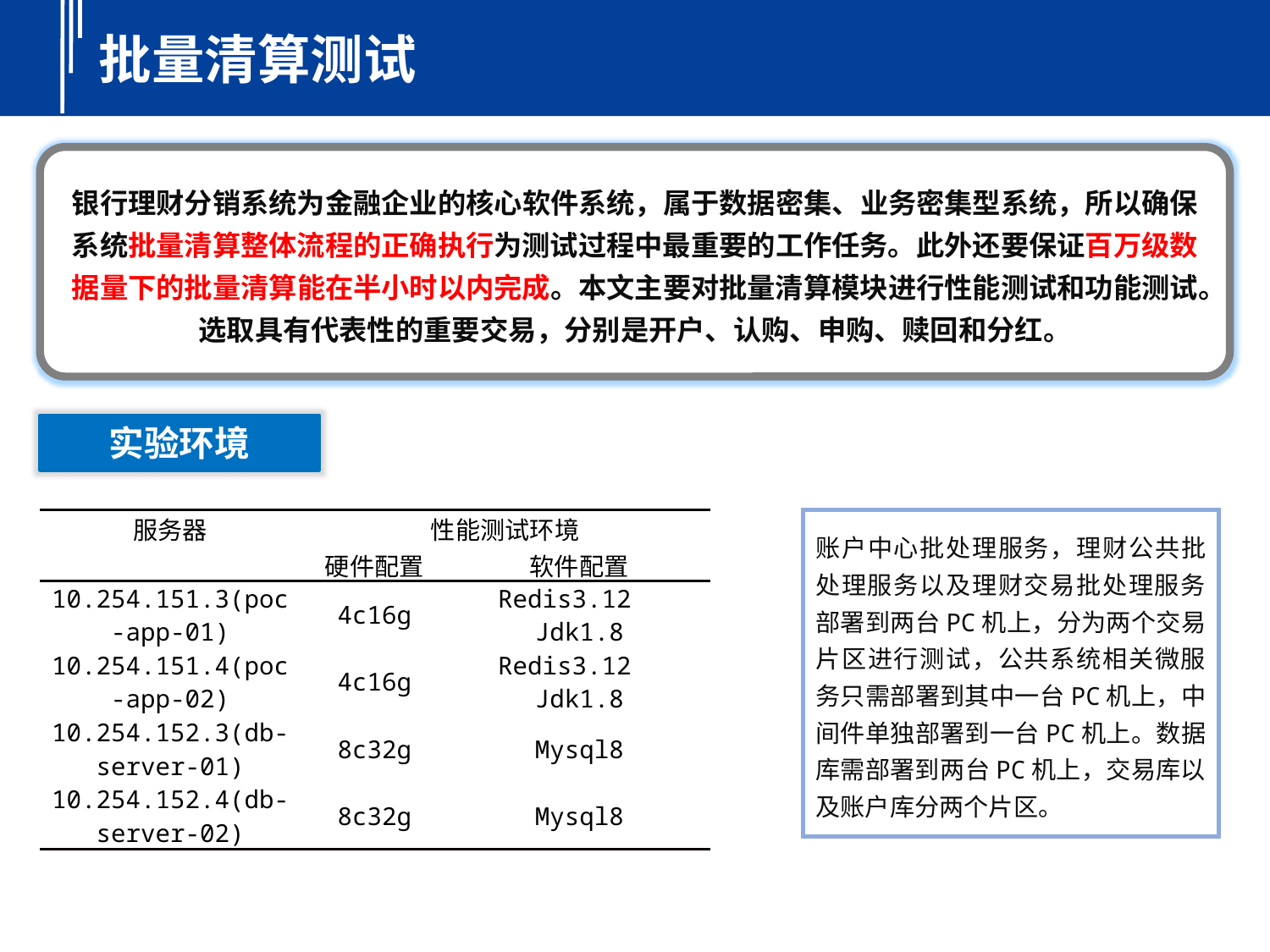

批量清算测试
银行理财分销系统为金融企业的核心软件系统，属于数据密集、业务密集型系统，所以确保系统批量清算整体流程的正确执行为测试过程中最重要的工作任务。此外还要保证百万级数据量下的批量清算能在半小时以内完成。本文主要对批量清算模块进行性能测试和功能测试。选取具有代表性的重要交易，分别是开户、认购、申购、赎回和分红。
实验环境
| 服务器 | 性能测试环境 |  |
| --- | --- | --- |
|  | 硬件配置 | 软件配置 |
| 10.254.151.3(poc-app-01) | 4c16g | Redis3.12 Jdk1.8 |
| 10.254.151.4(poc-app-02) | 4c16g | Redis3.12 Jdk1.8 |
| 10.254.152.3(db-server-01) | 8c32g | Mysql8 |
| 10.254.152.4(db-server-02) | 8c32g | Mysql8 |
账户中心批处理服务，理财公共批处理服务以及理财交易批处理服务部署到两台PC机上，分为两个交易片区进行测试，公共系统相关微服务只需部署到其中一台PC机上，中间件单独部署到一台PC机上。数据库需部署到两台PC机上，交易库以及账户库分两个片区。
32